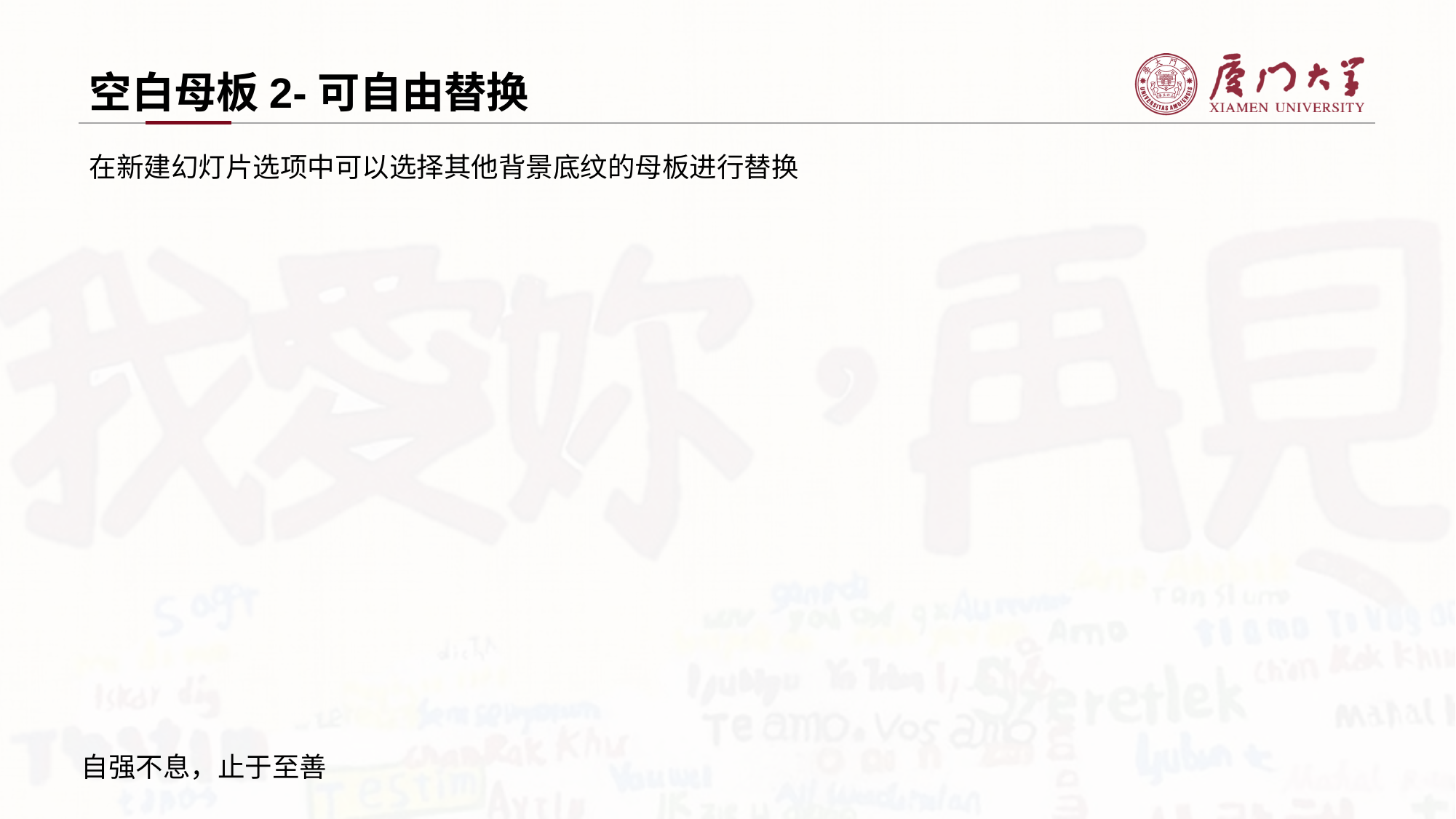

空白母板2-可自由替换
在新建幻灯片选项中可以选择其他背景底纹的母板进行替换